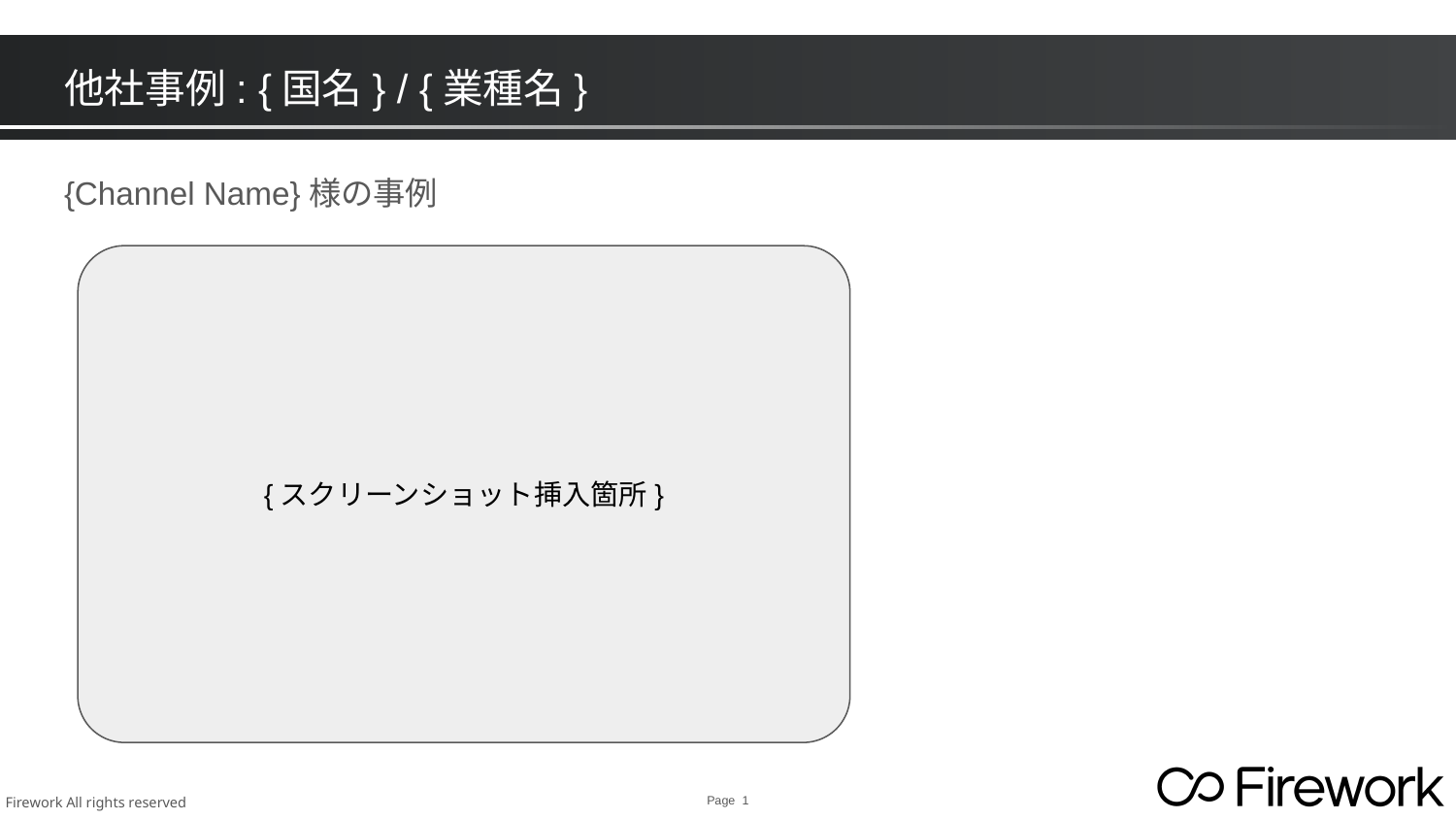

# 他社事例: {国名} / {業種名}
{Channel Name}様の事例
{スクリーンショット挿入箇所}
Page  1